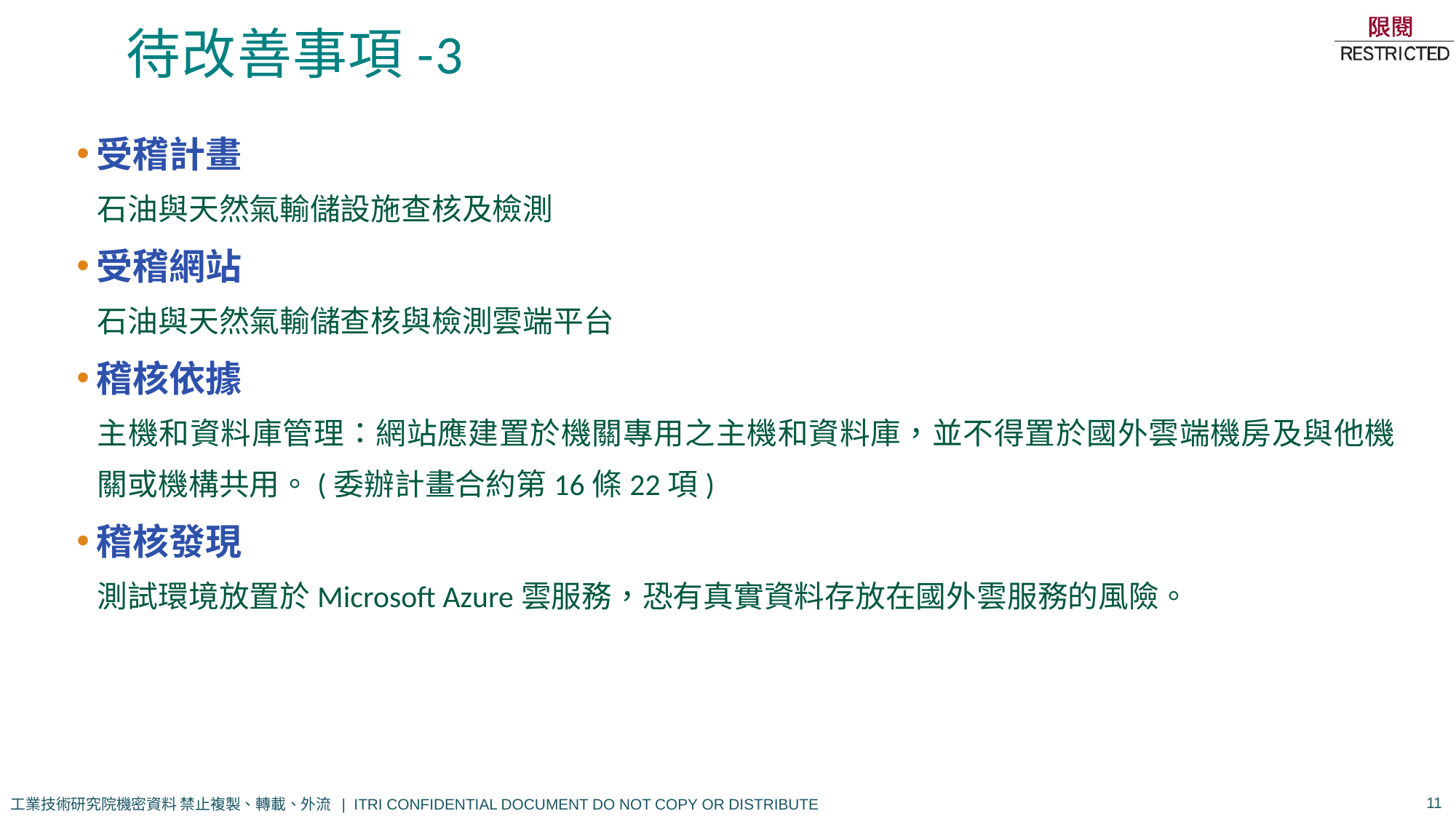

# 待改善事項-3
受稽計畫
石油與天然氣輸儲設施查核及檢測
受稽網站
石油與天然氣輸儲查核與檢測雲端平台
稽核依據
主機和資料庫管理：網站應建置於機關專用之主機和資料庫，並不得置於國外雲端機房及與他機關或機構共用。(委辦計畫合約第16條22項)
稽核發現
測試環境放置於Microsoft Azure雲服務，恐有真實資料存放在國外雲服務的風險。
11